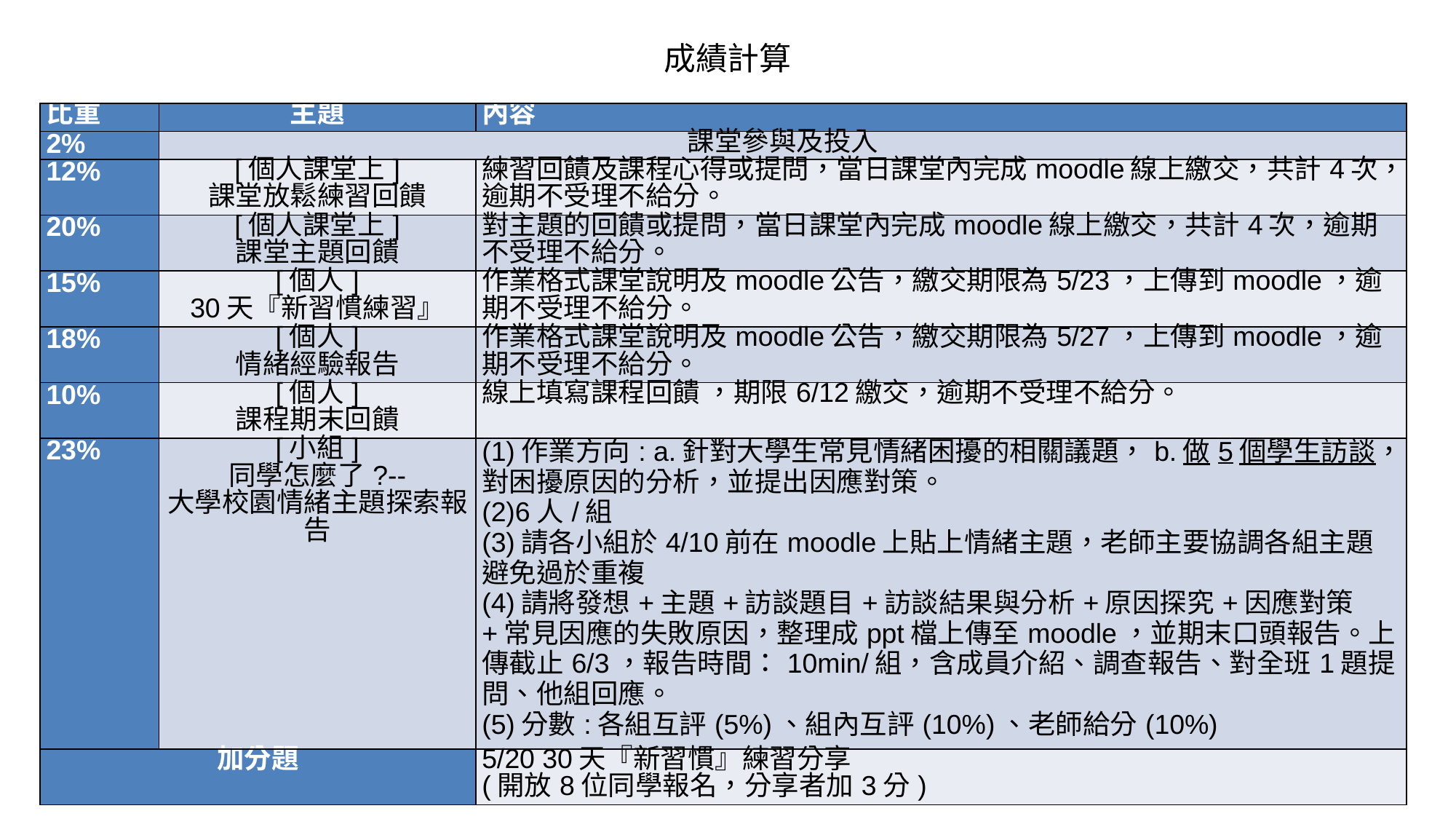

# 成績計算
| 比重 | 主題 | 內容 |
| --- | --- | --- |
| 2% | 課堂參與及投入 |  |
| 12% | [個人課堂上] 課堂放鬆練習回饋 | 練習回饋及課程心得或提問，當日課堂內完成moodle線上繳交，共計4次，逾期不受理不給分。 |
| 20% | [個人課堂上] 課堂主題回饋 | 對主題的回饋或提問，當日課堂內完成moodle線上繳交，共計4次，逾期不受理不給分。 |
| 15% | [個人] 30天『新習慣練習』 | 作業格式課堂說明及moodle公告，繳交期限為5/23，上傳到moodle，逾期不受理不給分。 |
| 18% | [個人] 情緒經驗報告 | 作業格式課堂說明及moodle公告，繳交期限為5/27，上傳到moodle，逾期不受理不給分。 |
| 10% | [個人] 課程期末回饋 | 線上填寫課程回饋 ，期限6/12繳交，逾期不受理不給分。 |
| 23% | [小組] 同學怎麼了?-- 大學校園情緒主題探索報告 | (1)作業方向: a.針對大學生常見情緒困擾的相關議題，b.做5個學生訪談，對困擾原因的分析，並提出因應對策。 (2)6人/組 (3)請各小組於4/10前在moodle上貼上情緒主題，老師主要協調各組主題避免過於重複 (4)請將發想+主題+訪談題目+訪談結果與分析+原因探究+因應對策+常見因應的失敗原因，整理成ppt檔上傳至moodle，並期末口頭報告。上傳截止6/3，報告時間：10min/組，含成員介紹、調查報告、對全班1題提問、他組回應。 (5)分數:各組互評(5%)、組內互評(10%)、老師給分(10%) |
| 加分題 |  | 5/20 30天『新習慣』練習分享 (開放8位同學報名，分享者加3分) |